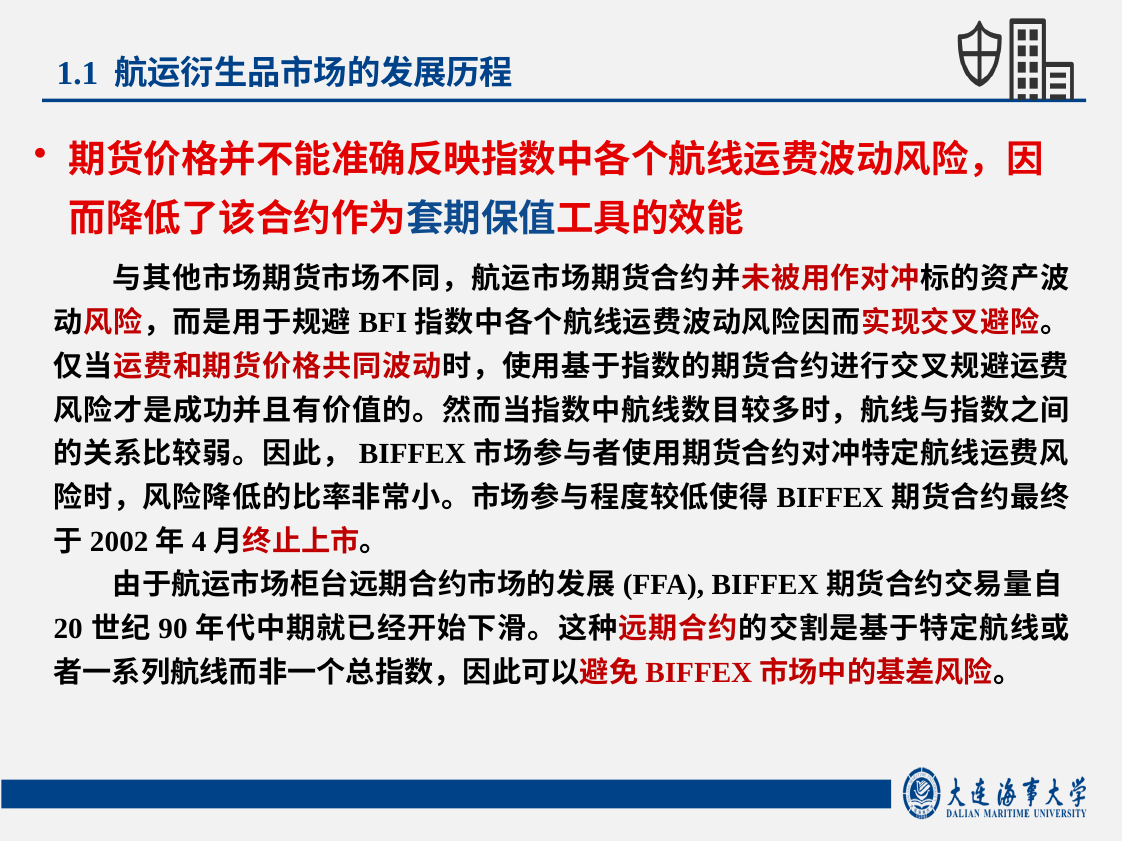

1.1 航运衍生品市场的发展历程
期货价格并不能准确反映指数中各个航线运费波动风险，因而降低了该合约作为套期保值工具的效能
与其他市场期货市场不同，航运市场期货合约并未被用作对冲标的资产波动风险，而是用于规避BFI指数中各个航线运费波动风险因而实现交叉避险。仅当运费和期货价格共同波动时，使用基于指数的期货合约进行交叉规避运费风险才是成功并且有价值的。然而当指数中航线数目较多时，航线与指数之间的关系比较弱。因此，BIFFEX市场参与者使用期货合约对冲特定航线运费风险时，风险降低的比率非常小。市场参与程度较低使得BIFFEX期货合约最终于2002年4月终止上市。
由于航运市场柜台远期合约市场的发展(FFA), BIFFEX期货合约交易量自20世纪90年代中期就已经开始下滑。这种远期合约的交割是基于特定航线或者一系列航线而非一个总指数，因此可以避免BIFFEX市场中的基差风险。